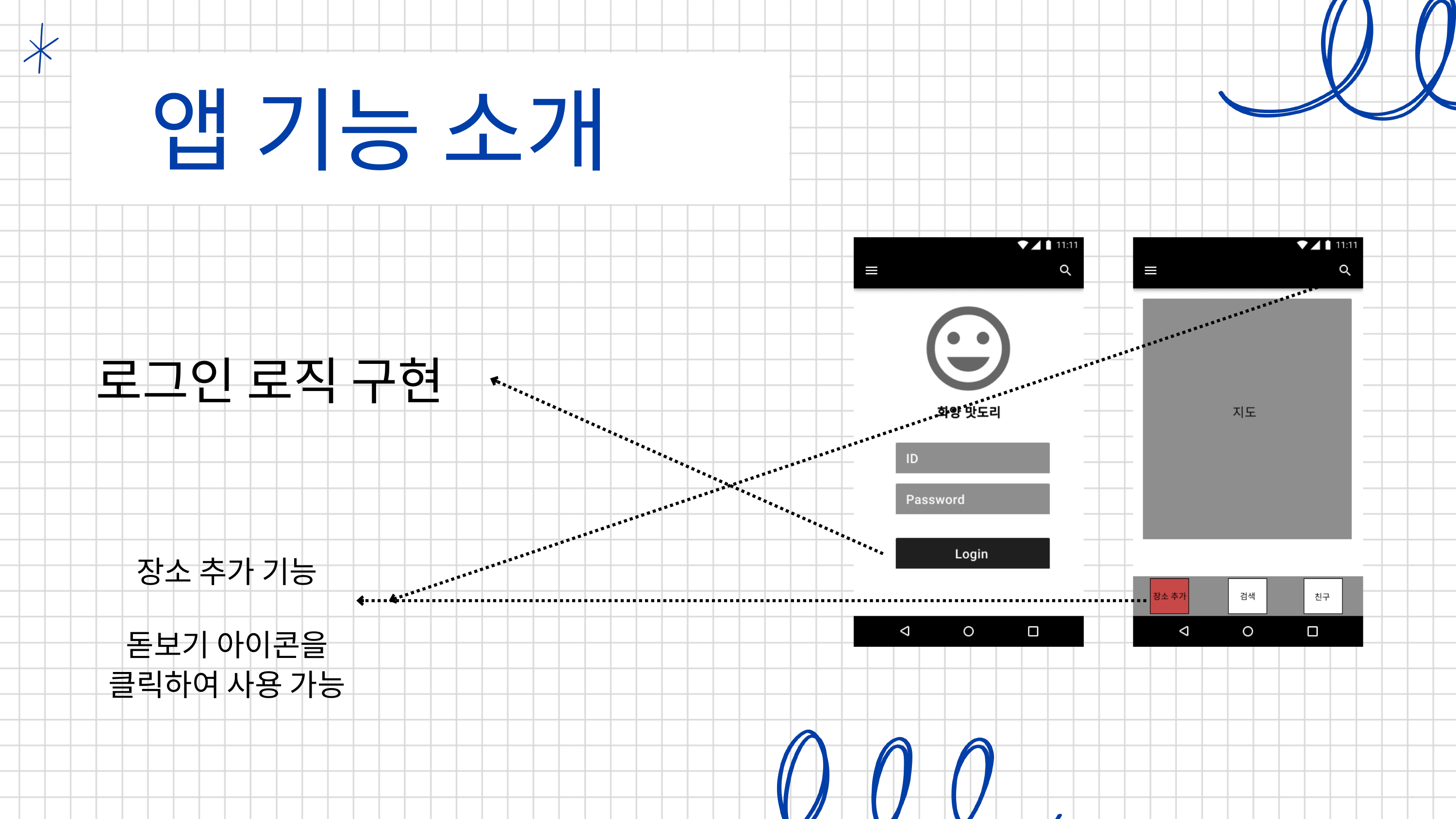

앱 기능 소개

로그인 로직 구현

장소 추가 기능

돋보기 아이콘을 클릭하여 사용 가능